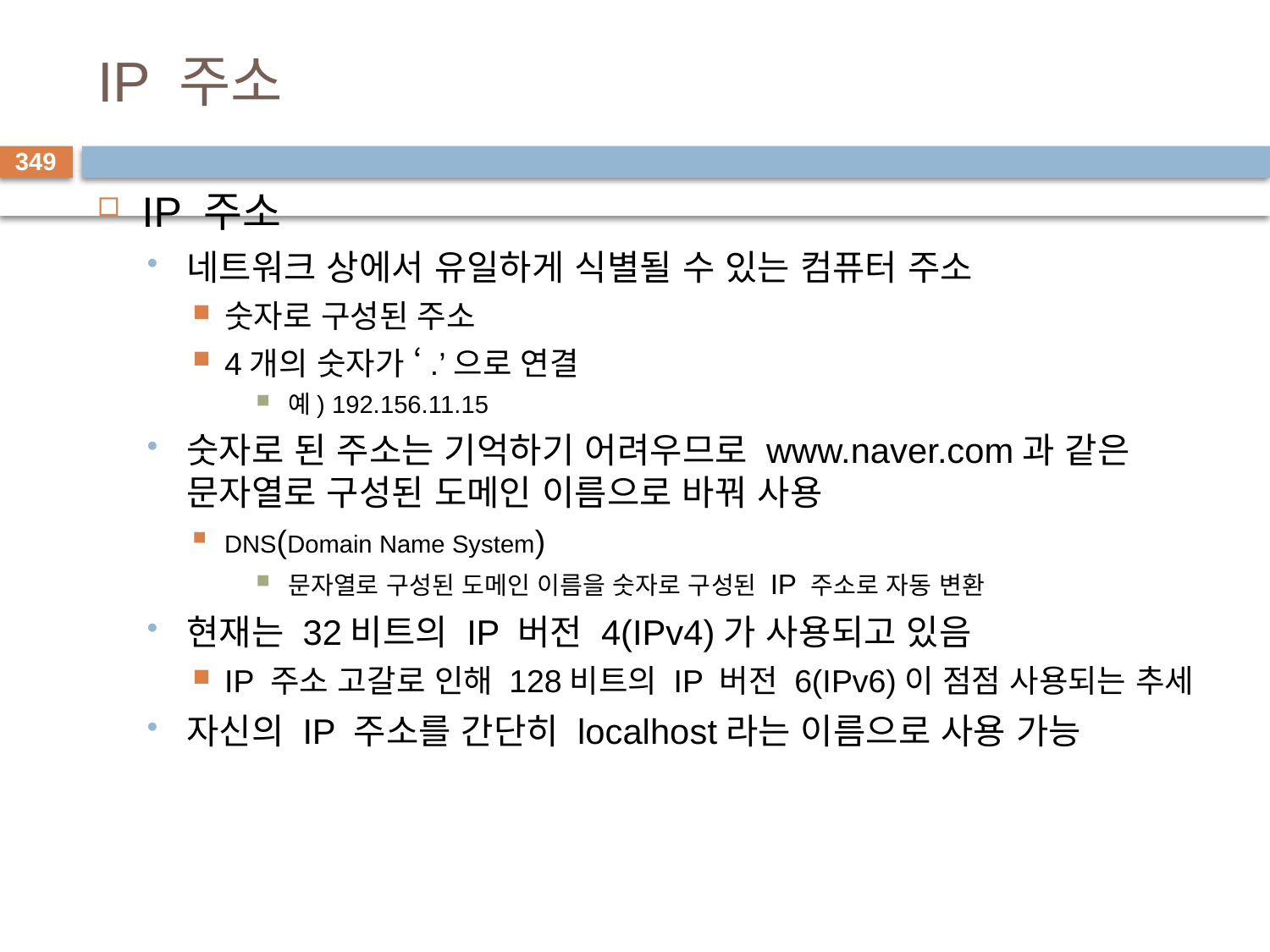

# IP 주소
349
IP 주소
네트워크 상에서 유일하게 식별될 수 있는 컴퓨터 주소
숫자로 구성된 주소
4개의 숫자가 ‘.’으로 연결
예) 192.156.11.15
숫자로 된 주소는 기억하기 어려우므로 www.naver.com과 같은 문자열로 구성된 도메인 이름으로 바꿔 사용
DNS(Domain Name System)
문자열로 구성된 도메인 이름을 숫자로 구성된 IP 주소로 자동 변환
현재는 32비트의 IP 버전 4(IPv4)가 사용되고 있음
IP 주소 고갈로 인해 128비트의 IP 버전 6(IPv6)이 점점 사용되는 추세
자신의 IP 주소를 간단히 localhost라는 이름으로 사용 가능